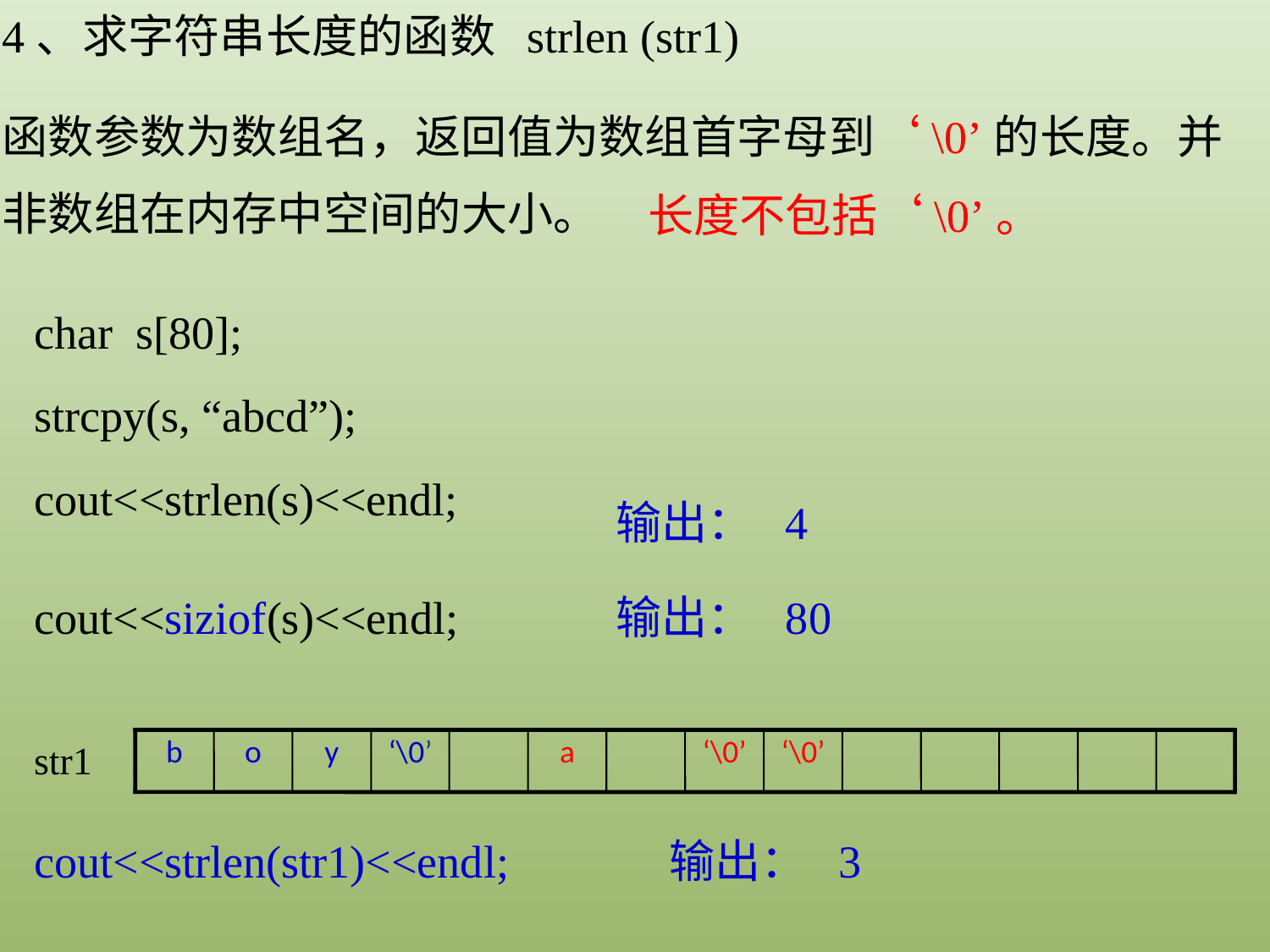

4、求字符串长度的函数  strlen (str1)
函数参数为数组名，返回值为数组首字母到‘\0’的长度。并非数组在内存中空间的大小。
长度不包括‘\0’。
char  s[80];
strcpy(s, “abcd”);
cout<<strlen(s)<<endl;
输出：  4
cout<<siziof(s)<<endl;
输出：  80
str1
b

o

y

‘\0’

a

‘\0’

‘\0’

cout<<strlen(str1)<<endl;
输出：  3
360